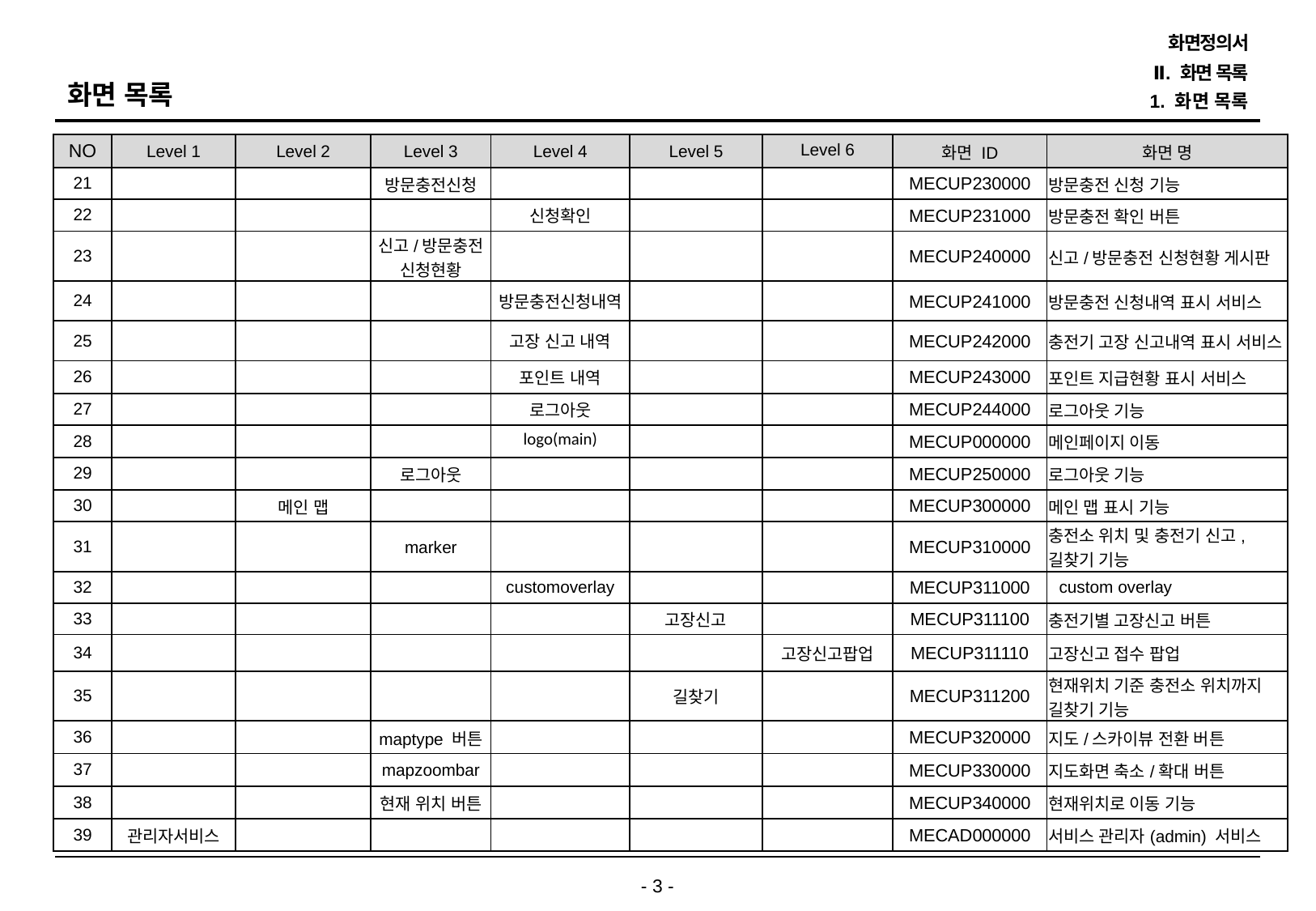

화면정의서
Ⅱ. 화면 목록
화면 목록
1. 화면 목록
| NO | Level 1 | Level 2 | Level 3 | Level 4 | Level 5 | Level 6 | 화면 ID | 화면 명 |
| --- | --- | --- | --- | --- | --- | --- | --- | --- |
| 21 |  |  | 방문충전신청 |  |  |  | MECUP230000 | 방문충전 신청 기능 |
| 22 |  |  |  | 신청확인 |  |  | MECUP231000 | 방문충전 확인 버튼 |
| 23 |  |  | 신고/방문충전 신청현황 |  |  |  | MECUP240000 | 신고/방문충전 신청현황 게시판 |
| 24 |  |  |  | 방문충전신청내역 |  |  | MECUP241000 | 방문충전 신청내역 표시 서비스 |
| 25 |  |  |  | 고장 신고 내역 |  |  | MECUP242000 | 충전기 고장 신고내역 표시 서비스 |
| 26 |  |  |  | 포인트 내역 |  |  | MECUP243000 | 포인트 지급현황 표시 서비스 |
| 27 |  |  |  | 로그아웃 |  |  | MECUP244000 | 로그아웃 기능 |
| 28 |  |  |  | logo(main) |  |  | MECUP000000 | 메인페이지 이동 |
| 29 |  |  | 로그아웃 |  |  |  | MECUP250000 | 로그아웃 기능 |
| 30 |  | 메인 맵 |  |  |  |  | MECUP300000 | 메인 맵 표시 기능 |
| 31 |  |  | marker |  |  |  | MECUP310000 | 충전소 위치 및 충전기 신고,길찾기 기능 |
| 32 |  |  |  | customoverlay |  |  | MECUP311000 | custom overlay |
| 33 |  |  |  |  | 고장신고 |  | MECUP311100 | 충전기별 고장신고 버튼 |
| 34 |  |  |  |  |  | 고장신고팝업 | MECUP311110 | 고장신고 접수 팝업 |
| 35 |  |  |  |  | 길찾기 |  | MECUP311200 | 현재위치 기준 충전소 위치까지 길찾기 기능 |
| 36 |  |  | maptype 버튼 |  |  |  | MECUP320000 | 지도/스카이뷰 전환 버튼 |
| 37 |  |  | mapzoombar |  |  |  | MECUP330000 | 지도화면 축소/확대 버튼 |
| 38 |  |  | 현재 위치 버튼 |  |  |  | MECUP340000 | 현재위치로 이동 기능 |
| 39 | 관리자서비스 |  |  |  |  |  | MECAD000000 | 서비스 관리자(admin) 서비스 |